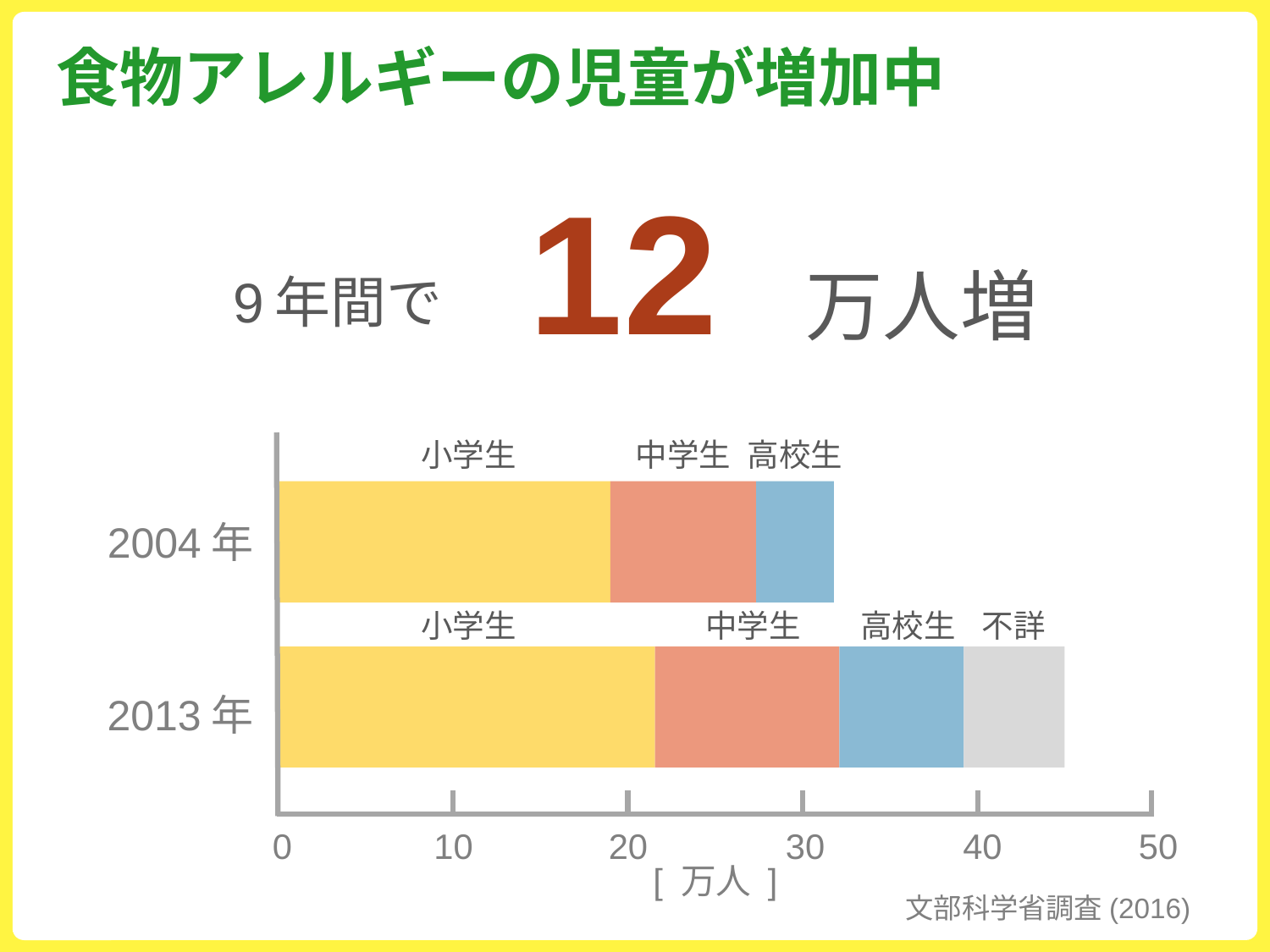

# 食物アレルギーの児童が増加中
12 万人増
9年間で
小学生
中学生
高校生

2004年
小学生
中学生
高校生
不詳

2013年
0
10
20
30
40
50
[ 万人 ]
文部科学省調査(2016)